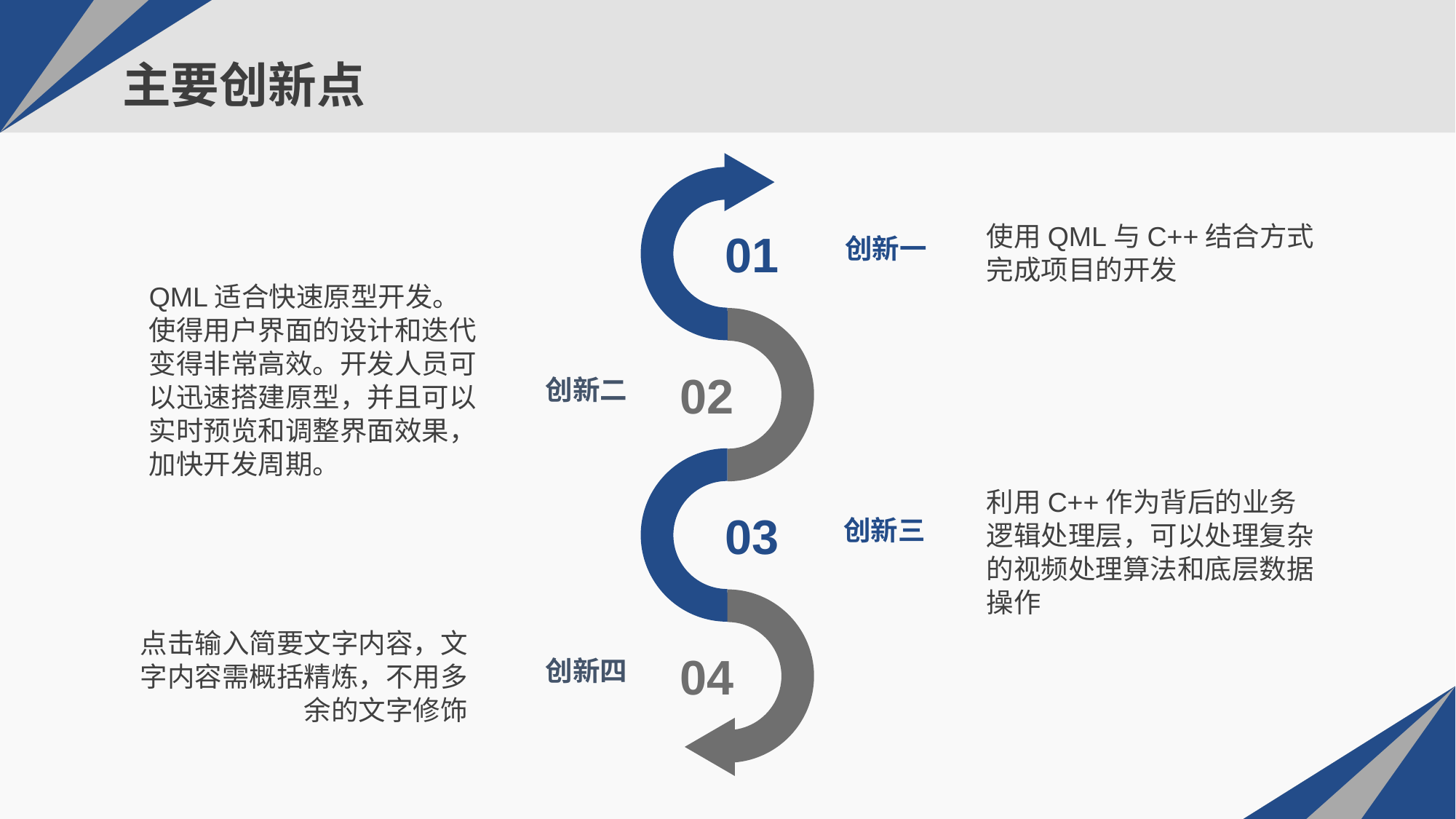

# 主要创新点

01
使用QML与C++结合方式完成项目的开发
创新一
QML适合快速原型开发。使得用户界面的设计和迭代变得非常高效。开发人员可以迅速搭建原型，并且可以实时预览和调整界面效果，加快开发周期。

02
创新二

利用C++作为背后的业务逻辑处理层，可以处理复杂的视频处理算法和底层数据操作
03
创新三

点击输入简要文字内容，文字内容需概括精炼，不用多余的文字修饰
04
创新四